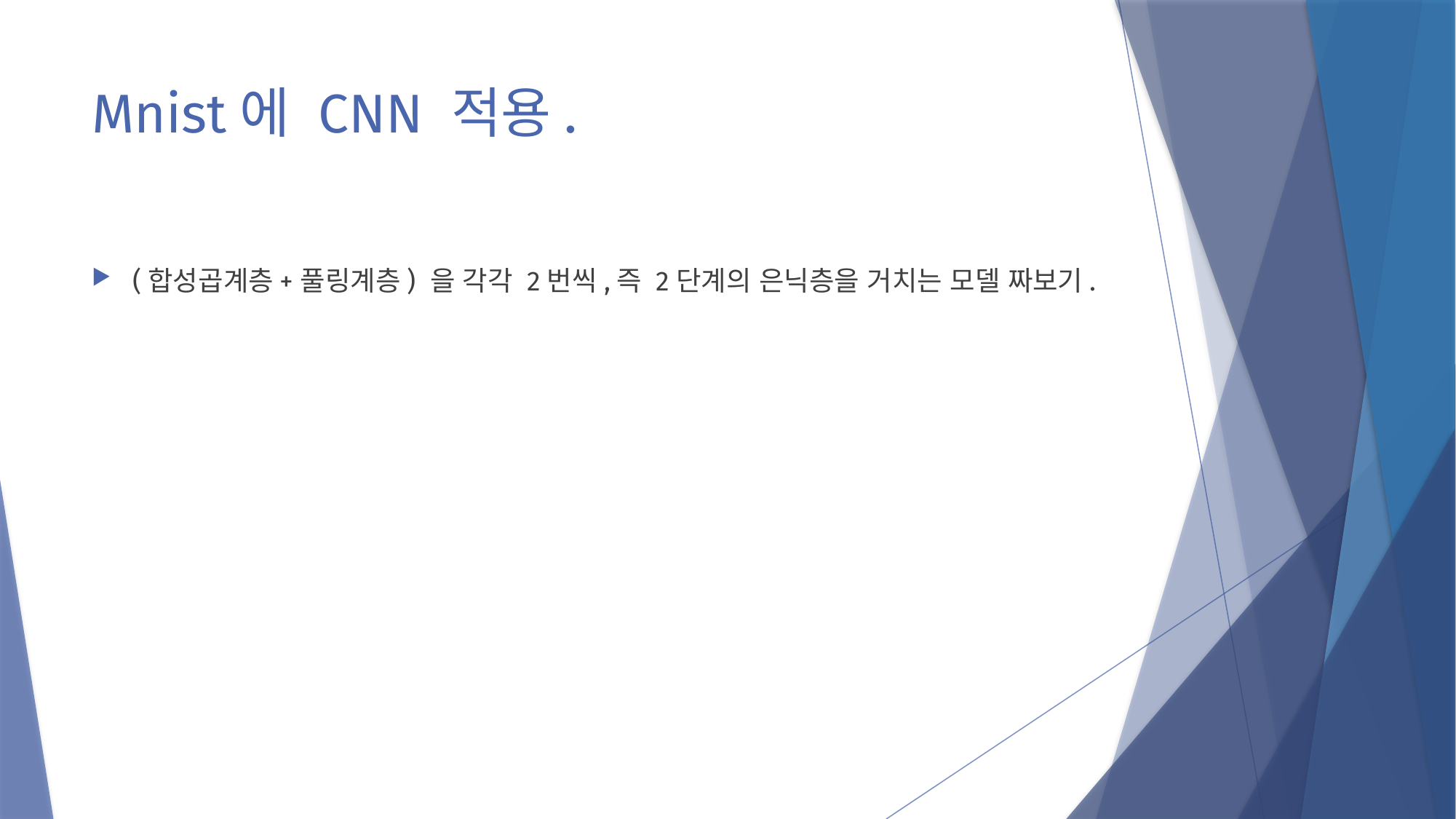

# Mnist에 CNN 적용.
(합성곱계층+풀링계층) 을 각각 2번씩,즉 2단계의 은닉층을 거치는 모델 짜보기.